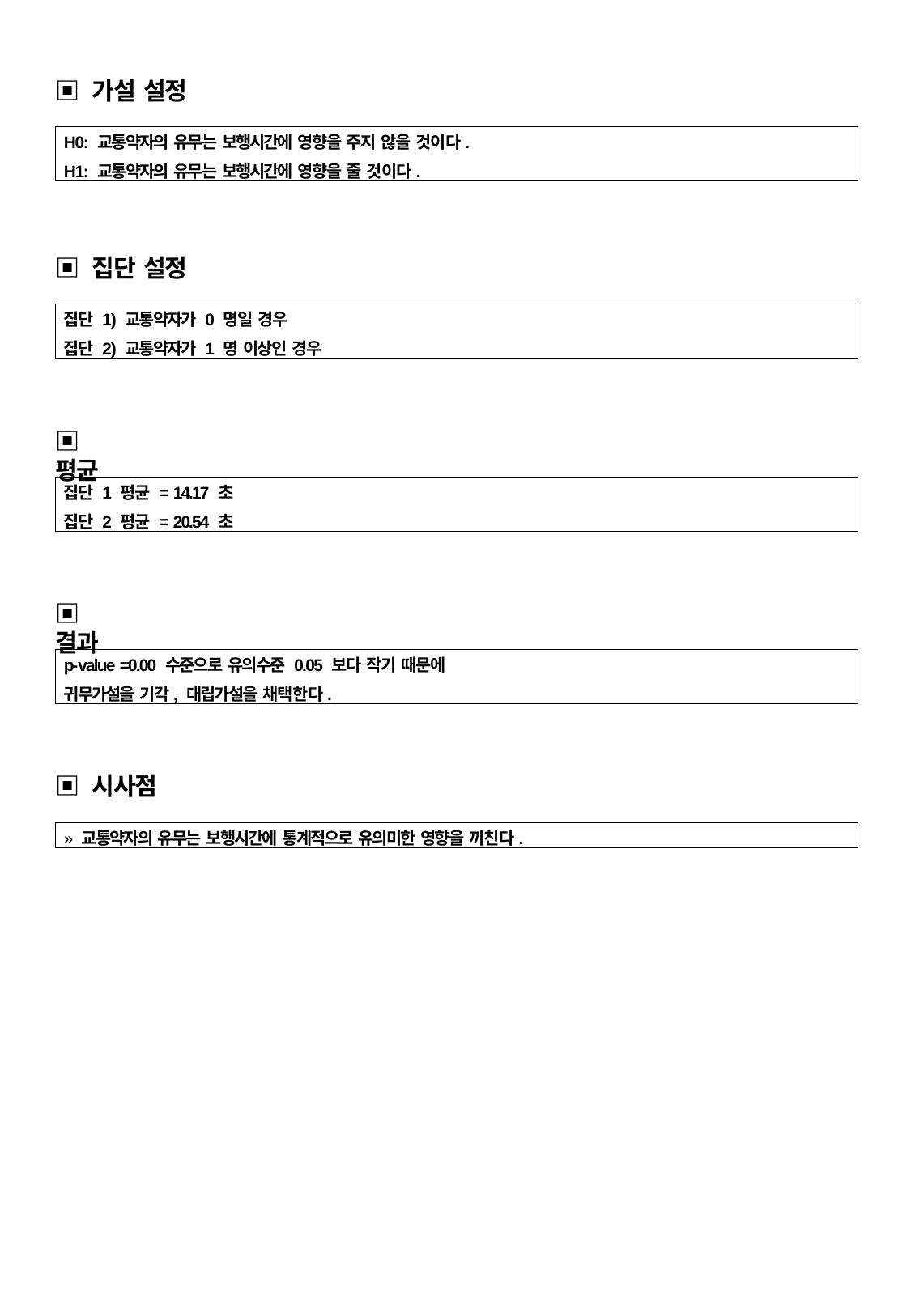

▣ 가설 설정
H0: 교통약자의 유무는 보행시간에 영향을 주지 않을 것이다.
H1: 교통약자의 유무는 보행시간에 영향을 줄 것이다.
▣ 집단 설정
집단 1) 교통약자가 0 명일 경우
집단 2) 교통약자가 1 명 이상인 경우
▣ 평균
집단 1 평균 = 14.17 초
집단 2 평균 = 20.54 초
▣ 결과
p-value =0.00 수준으로 유의수준 0.05 보다 작기 때문에
귀무가설을 기각, 대립가설을 채택한다.
▣ 시사점
» 교통약자의 유무는 보행시간에 통계적으로 유의미한 영향을 끼친다.